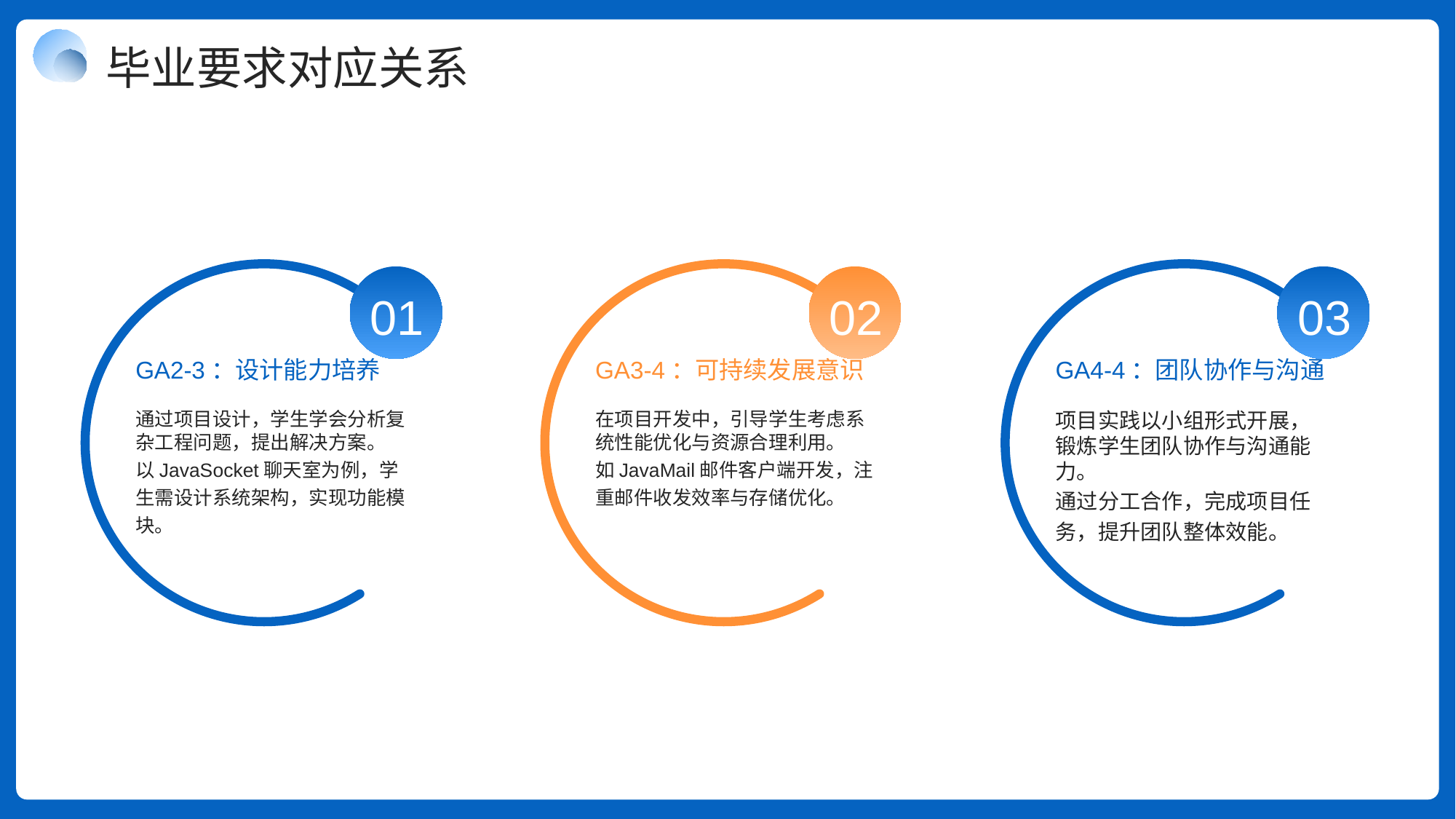

毕业要求对应关系

01

02

03

GA2-3：设计能力培养
GA3-4：可持续发展意识
GA4-4：团队协作与沟通
通过项目设计，学生学会分析复杂工程问题，提出解决方案。
以JavaSocket聊天室为例，学生需设计系统架构，实现功能模块。
在项目开发中，引导学生考虑系统性能优化与资源合理利用。
如JavaMail邮件客户端开发，注重邮件收发效率与存储优化。
项目实践以小组形式开展，锻炼学生团队协作与沟通能力。
通过分工合作，完成项目任务，提升团队整体效能。